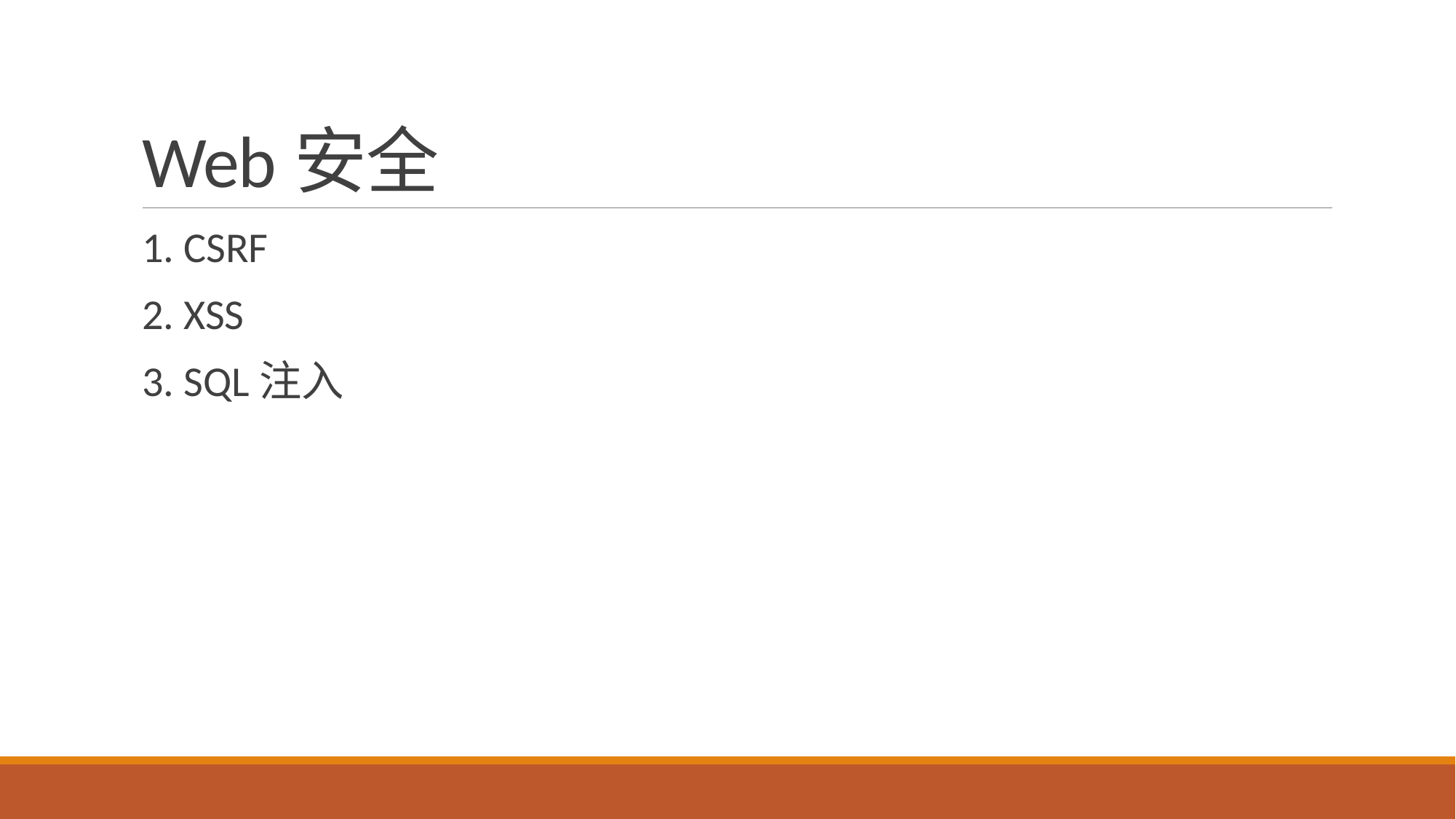

# Web安全
1. CSRF
2. XSS
3. SQL注入